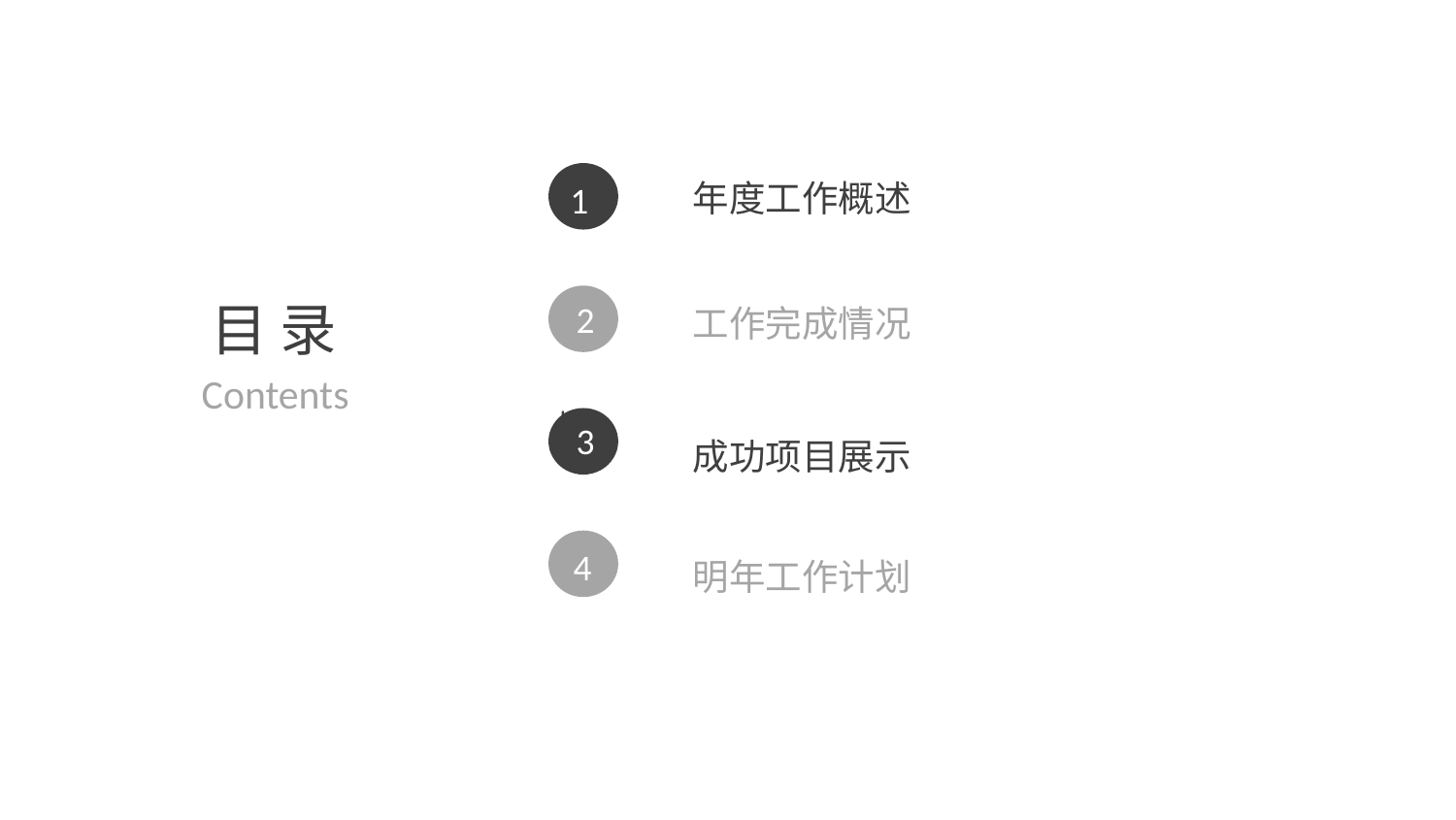

1
年度工作概述

2
目 录
工作完成情况
Contents

3
成功项目展示

4
明年工作计划